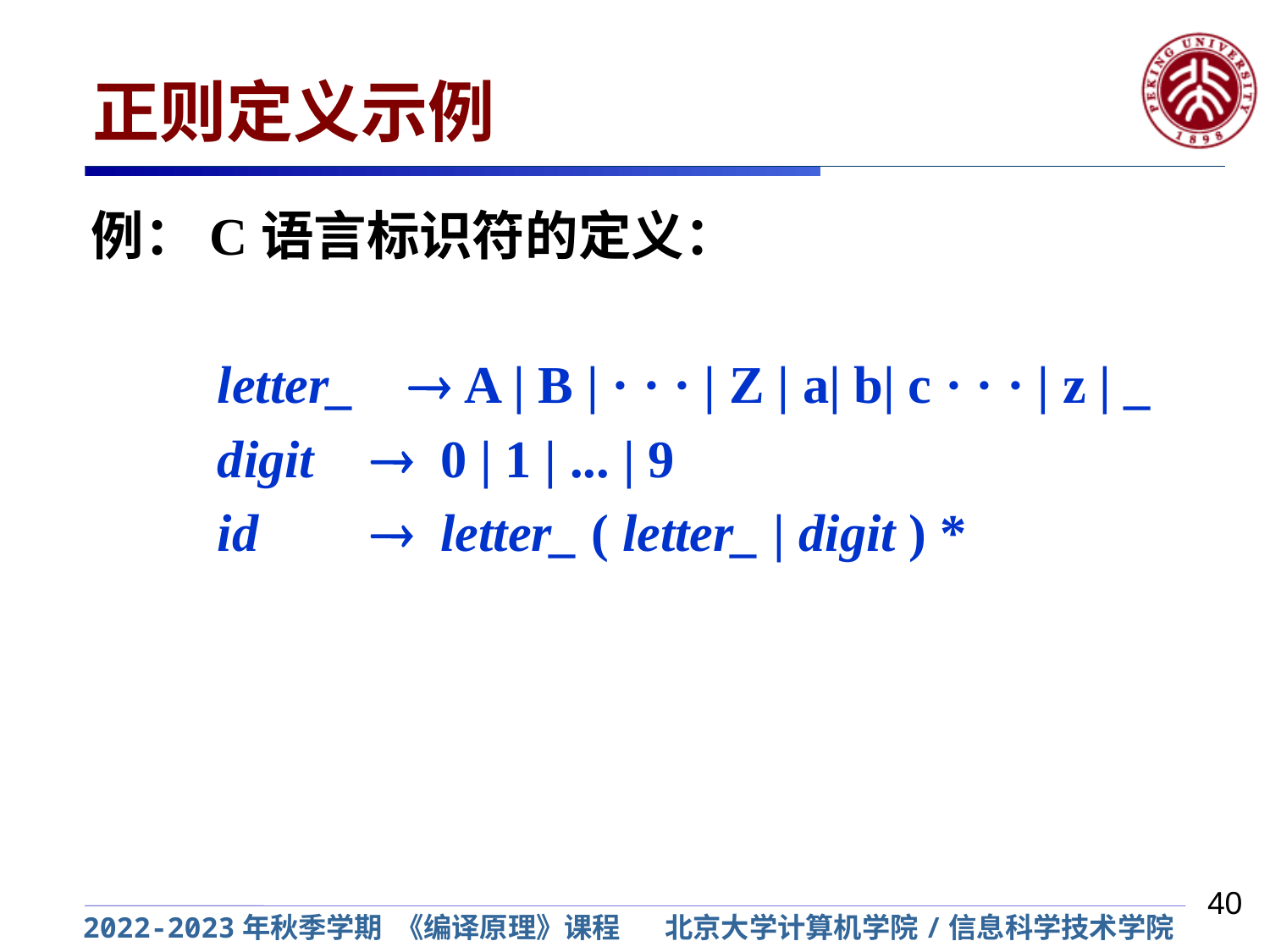

# 正则定义示例
例：C语言标识符的定义：

	letter_    → A | B | · · · | Z | a| b| c · · · | z | _
	digit 	  →  0 | 1 | ... | 9
	id 	  →  letter_ ( letter_ | digit ) *